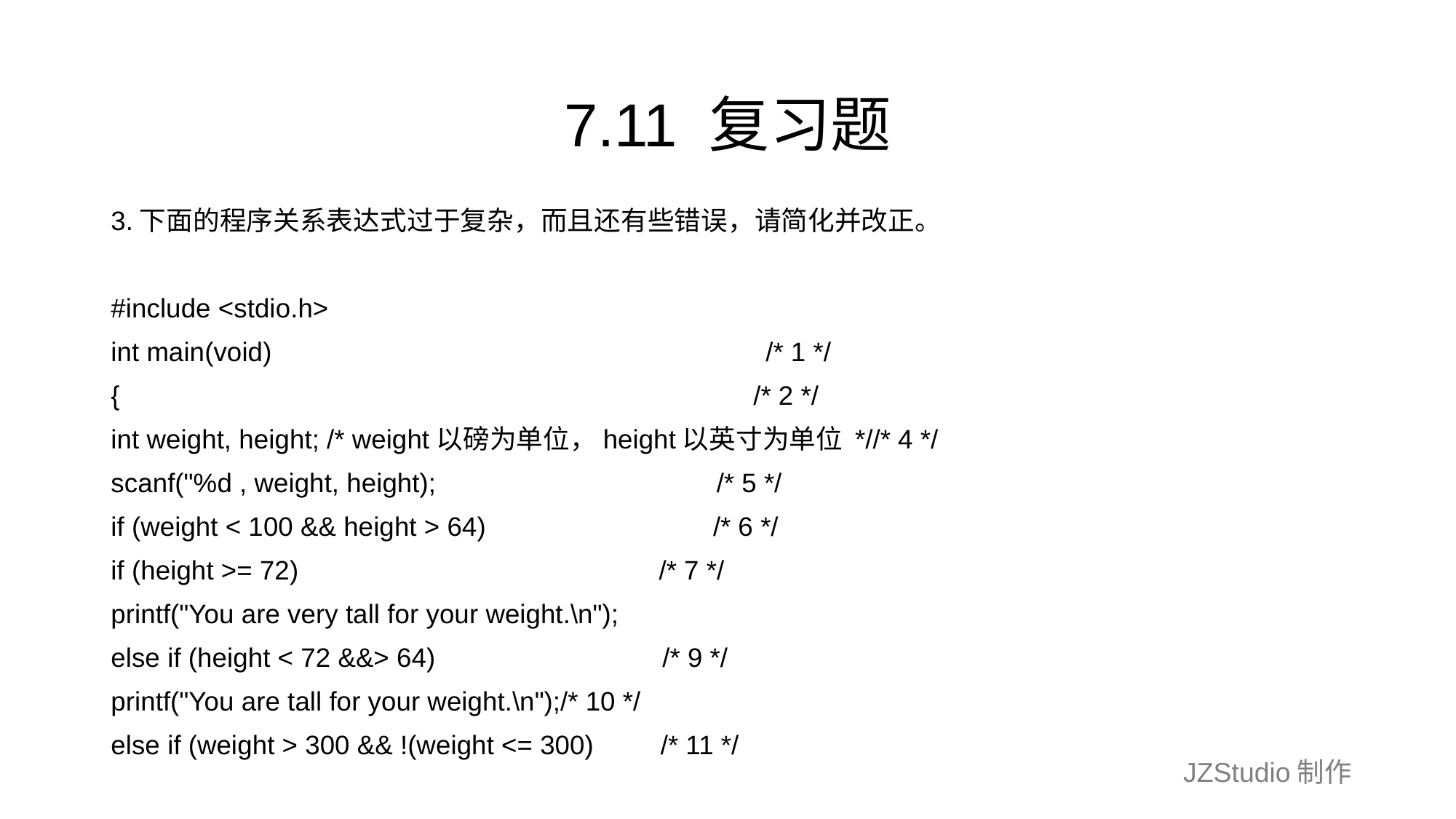

# 7.11 复习题
3.下面的程序关系表达式过于复杂，而且还有些错误，请简化并改正。

#include <stdio.h>
int main(void)　　　　　　　　　　　　　　　　　　/* 1 */
{　　　　　　　　　　　　　　　　　　　　　　　 /* 2 */
int weight, height; /* weight以磅为单位，height以英寸为单位 *//* 4 */
scanf("%d , weight, height);　　　　　　　　　　/* 5 */
if (weight < 100 && height > 64)　　　　　　　　/* 6 */
if (height >= 72)　　　　　　　　　　　　　/* 7 */
printf("You are very tall for your weight.\n");
else if (height < 72 &&> 64)　　　　　　　　/* 9 */
printf("You are tall for your weight.\n");/* 10 */
else if (weight > 300 && !(weight <= 300)　　/* 11 */